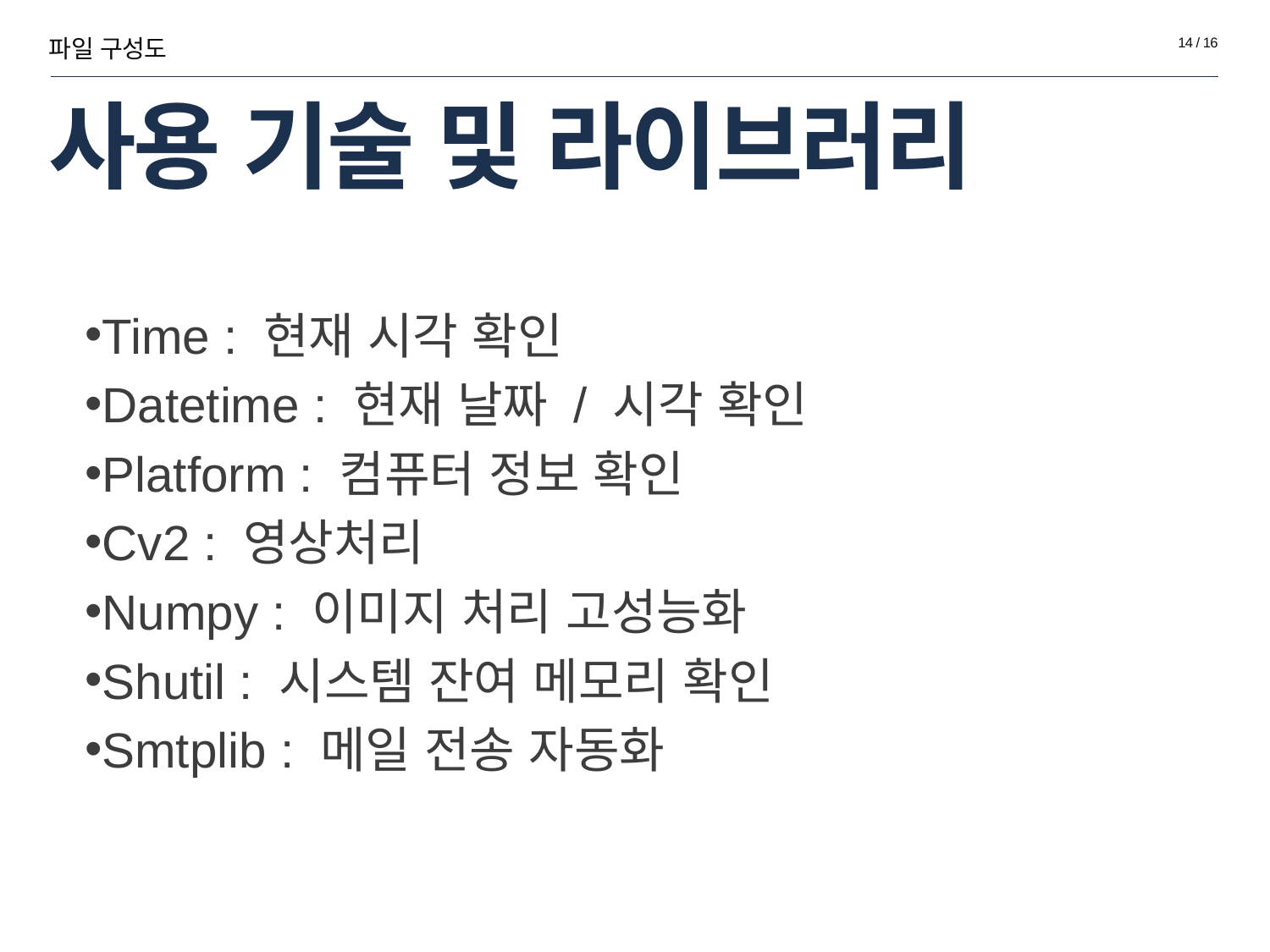

파일 구성도
14 / 16
# 사용 기술 및 라이브러리
Time : 현재 시각 확인
Datetime : 현재 날짜 / 시각 확인
Platform : 컴퓨터 정보 확인
Cv2 : 영상처리
Numpy : 이미지 처리 고성능화
Shutil : 시스템 잔여 메모리 확인
Smtplib : 메일 전송 자동화